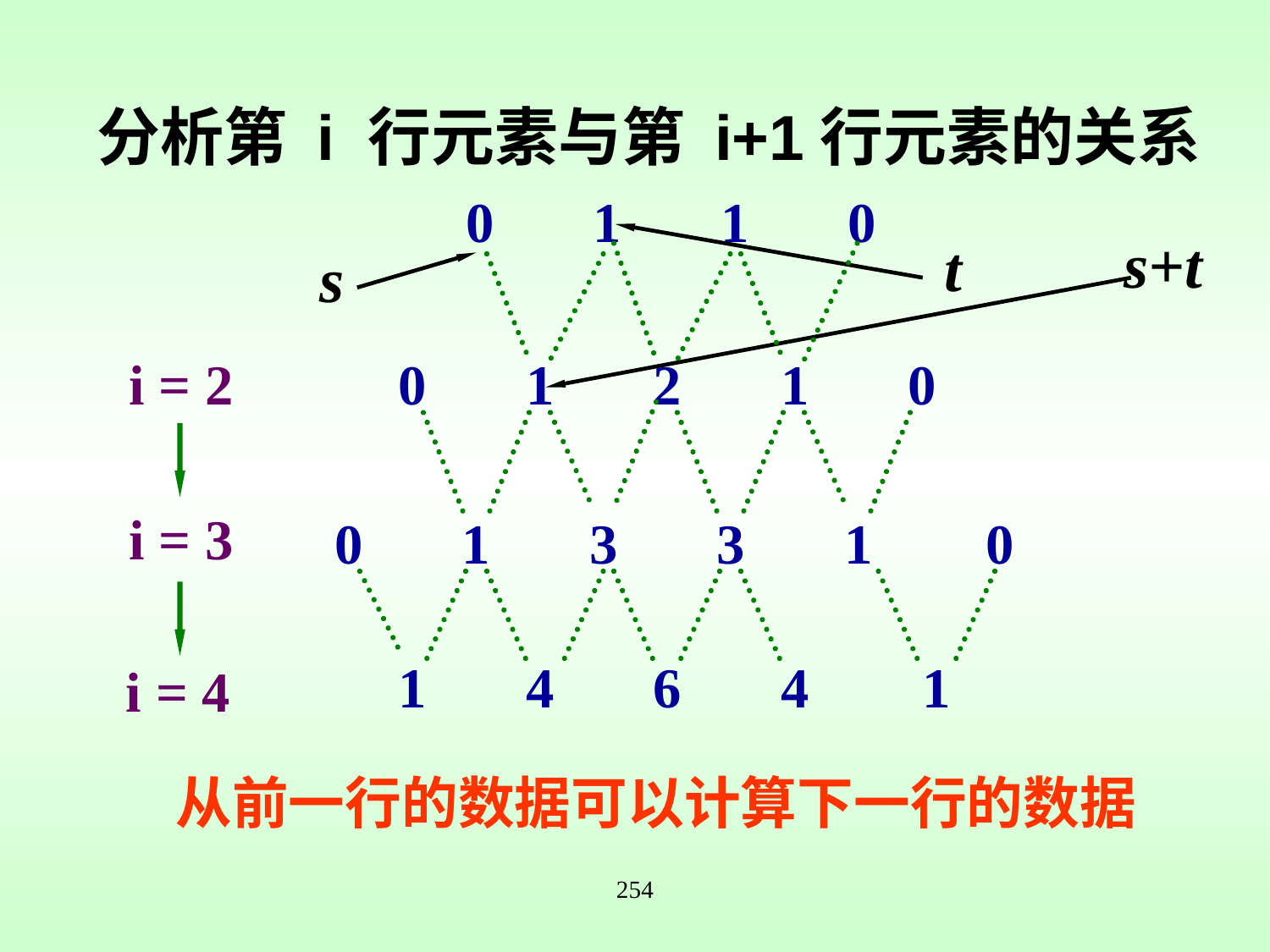

分析第 i 行元素与第 i+1行元素的关系
0       1       1       0
s+t
t

s

i = 2
0       1       2       1       0

i = 3
0       1       3       3       1        0

1       4       6       4        1
i = 4
从前一行的数据可以计算下一行的数据
254